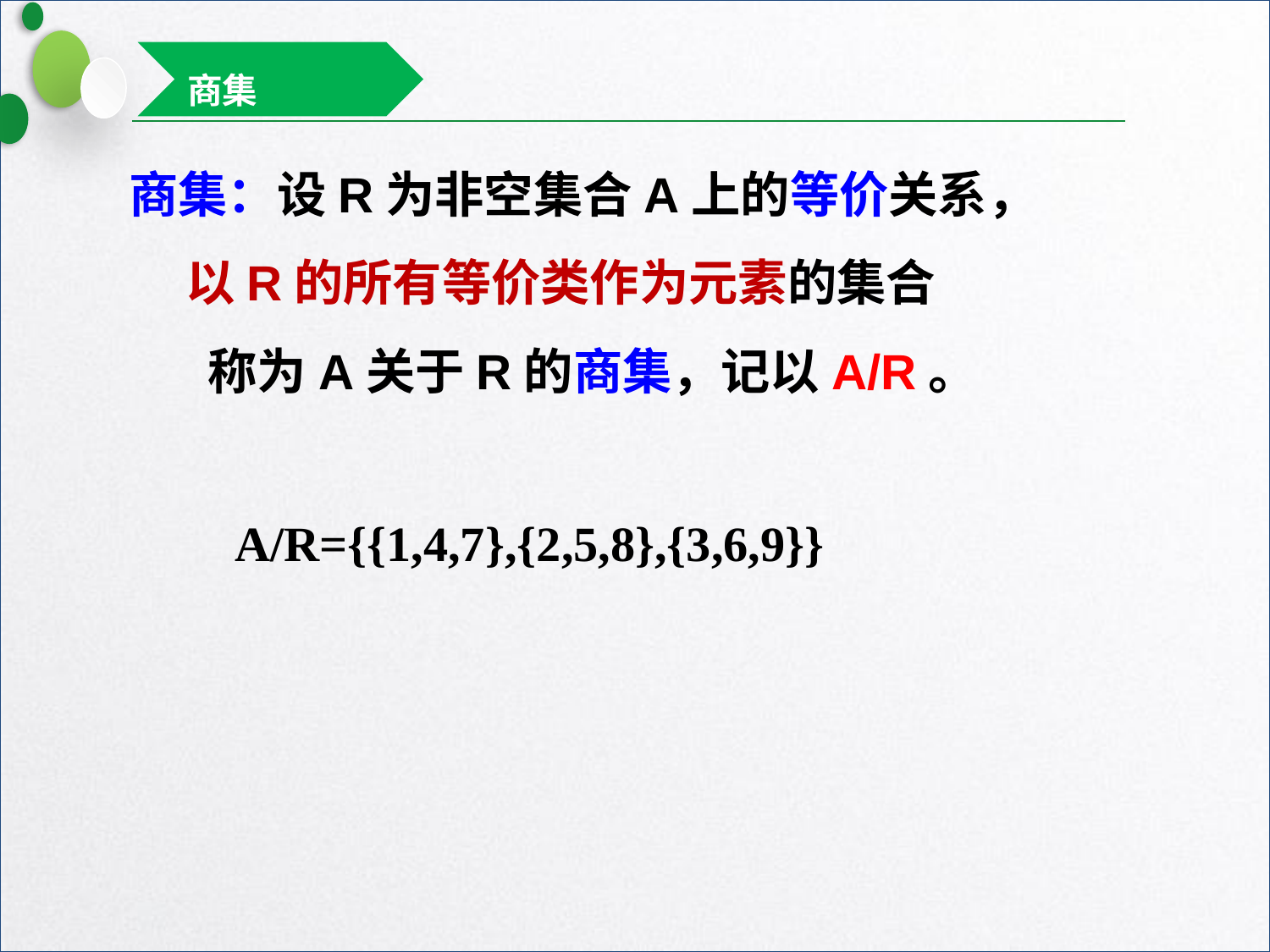

商集
商集：设R为非空集合A上的等价关系，
    以R的所有等价类作为元素的集合
      称为A关于R的商集，记以A/R。
A/R={{1,4,7},{2,5,8},{3,6,9}}